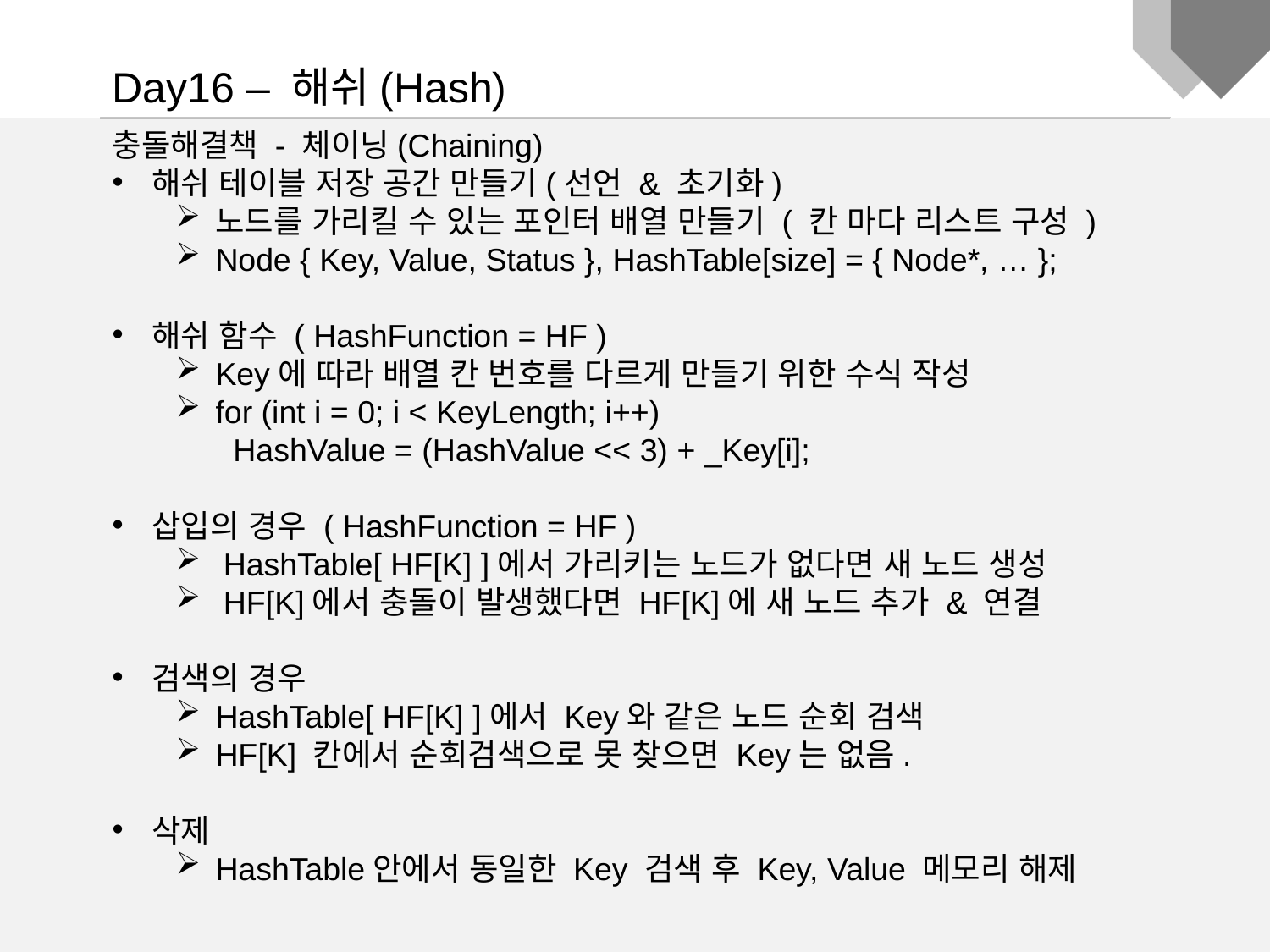

Day16 – 해쉬(Hash)
충돌해결책 - 체이닝(Chaining)
해쉬 테이블 저장 공간 만들기(선언 & 초기화)
노드를 가리킬 수 있는 포인터 배열 만들기 ( 칸 마다 리스트 구성 )
Node { Key, Value, Status }, HashTable[size] = { Node*, … };

해쉬 함수 ( HashFunction = HF )
Key에 따라 배열 칸 번호를 다르게 만들기 위한 수식 작성
for (int i = 0; i < KeyLength; i++)
  HashValue = (HashValue << 3) + _Key[i];

삽입의 경우 ( HashFunction = HF )
HashTable[ HF[K] ]에서 가리키는 노드가 없다면 새 노드 생성
HF[K]에서 충돌이 발생했다면 HF[K]에 새 노드 추가 & 연결

검색의 경우
HashTable[ HF[K] ]에서 Key와 같은 노드 순회 검색
HF[K] 칸에서 순회검색으로 못 찾으면 Key는 없음.

삭제
HashTable안에서 동일한 Key 검색 후 Key, Value 메모리 해제